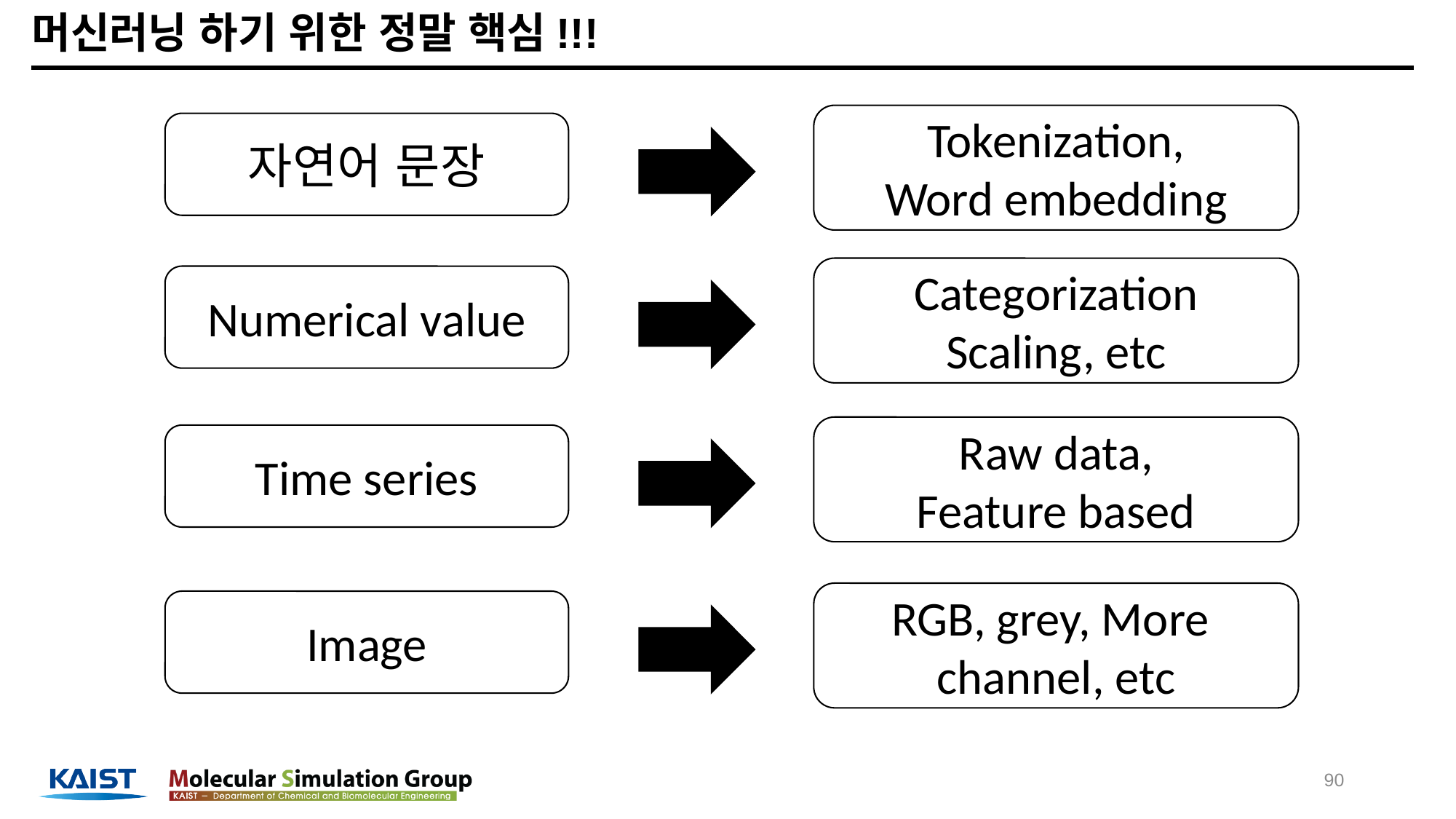

# 머신러닝 하기 위한 정말 핵심!!!

Tokenization,
Word embedding
자연어 문장

Categorization
Scaling, etc
Numerical value

Raw data,
Feature based
Time series

RGB, grey, More  channel, etc
Image

90